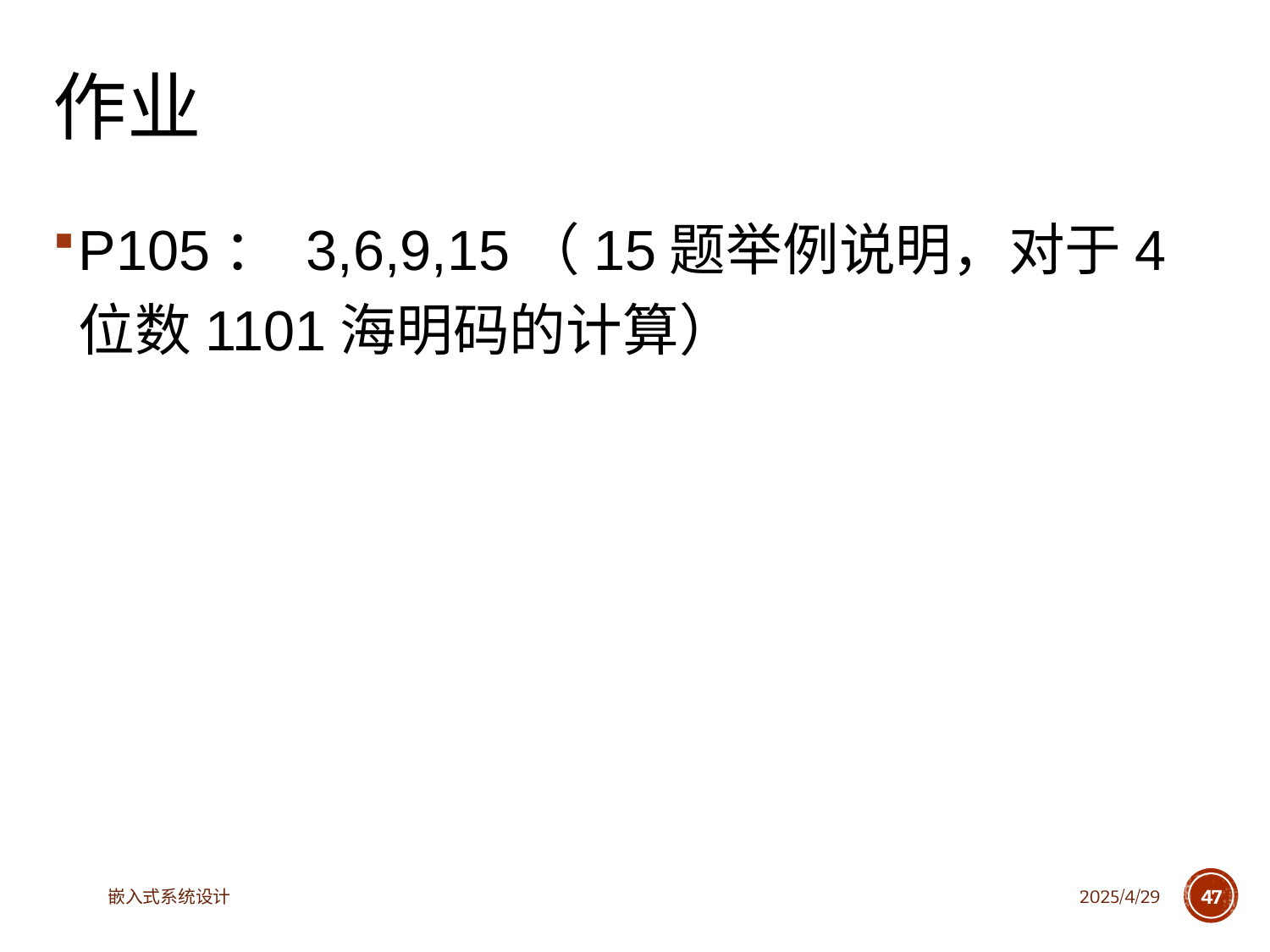

# 作业
P105： 3,6,9,15（15题举例说明，对于4位数1101海明码的计算）
嵌入式系统设计
2025/4/29
47